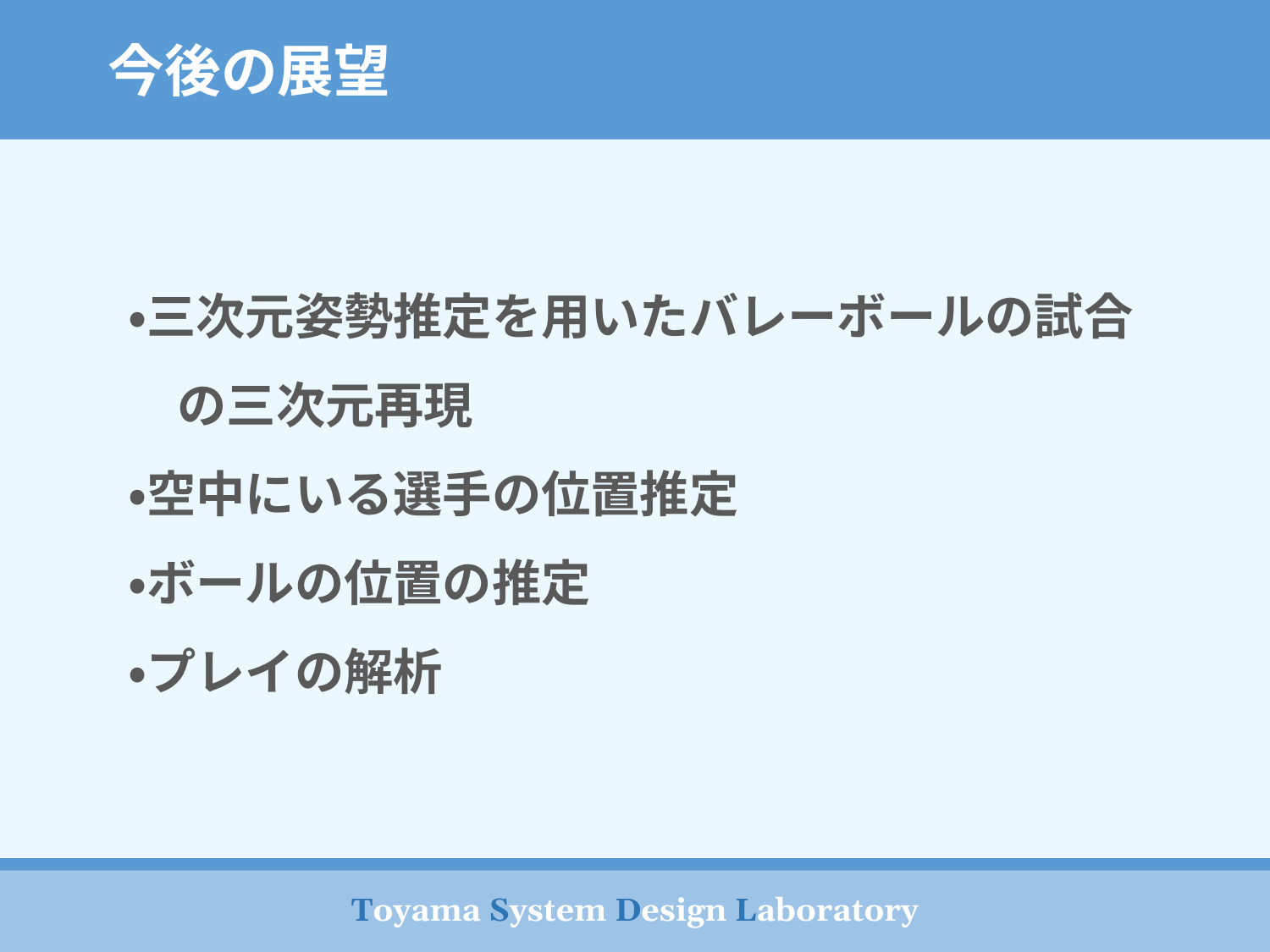

今後の展望
・三次元姿勢推定を用いたバレーボールの試合
　の三次元再現
・空中にいる選手の位置推定
・ボールの位置の推定
・プレイの解析

Toyama System Design Laboratory